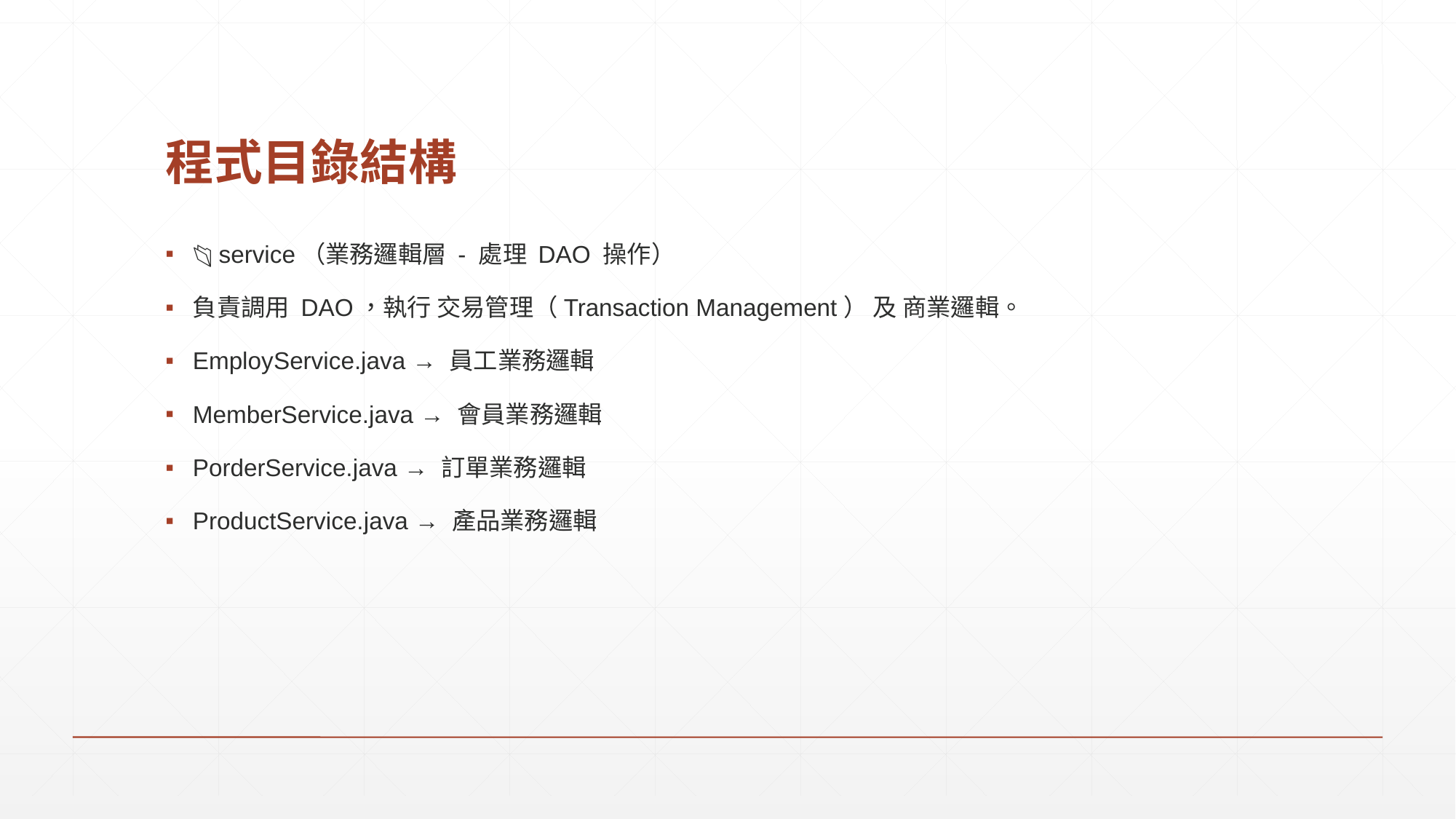

# 程式目錄結構
📂 service（業務邏輯層 - 處理 DAO 操作）
負責調用 DAO，執行 交易管理（Transaction Management） 及 商業邏輯。
EmployService.java → 員工業務邏輯
MemberService.java → 會員業務邏輯
PorderService.java → 訂單業務邏輯
ProductService.java → 產品業務邏輯